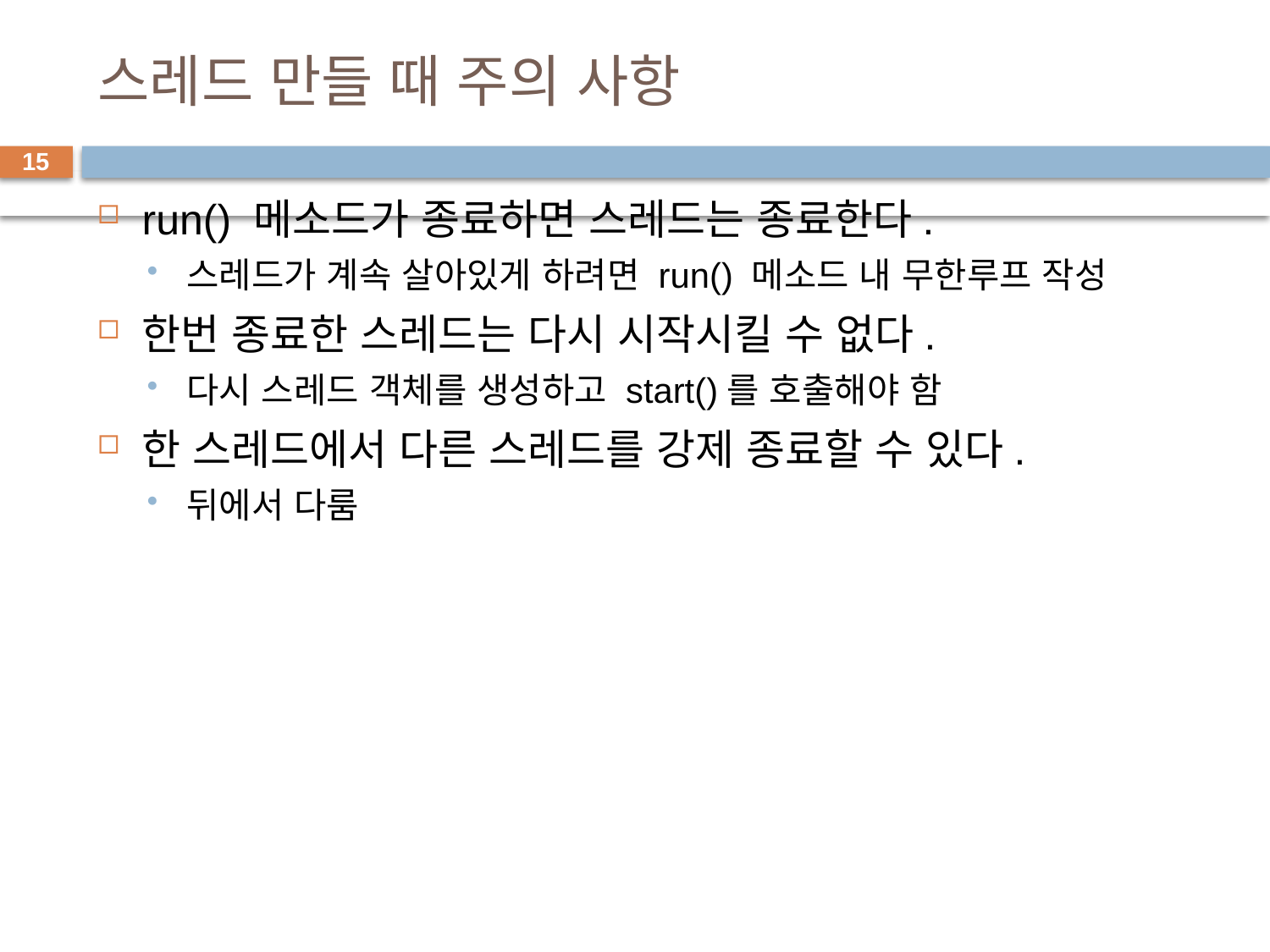

# 스레드 만들 때 주의 사항
15
run() 메소드가 종료하면 스레드는 종료한다.
스레드가 계속 살아있게 하려면 run() 메소드 내 무한루프 작성
한번 종료한 스레드는 다시 시작시킬 수 없다.
다시 스레드 객체를 생성하고 start()를 호출해야 함
한 스레드에서 다른 스레드를 강제 종료할 수 있다.
뒤에서 다룸